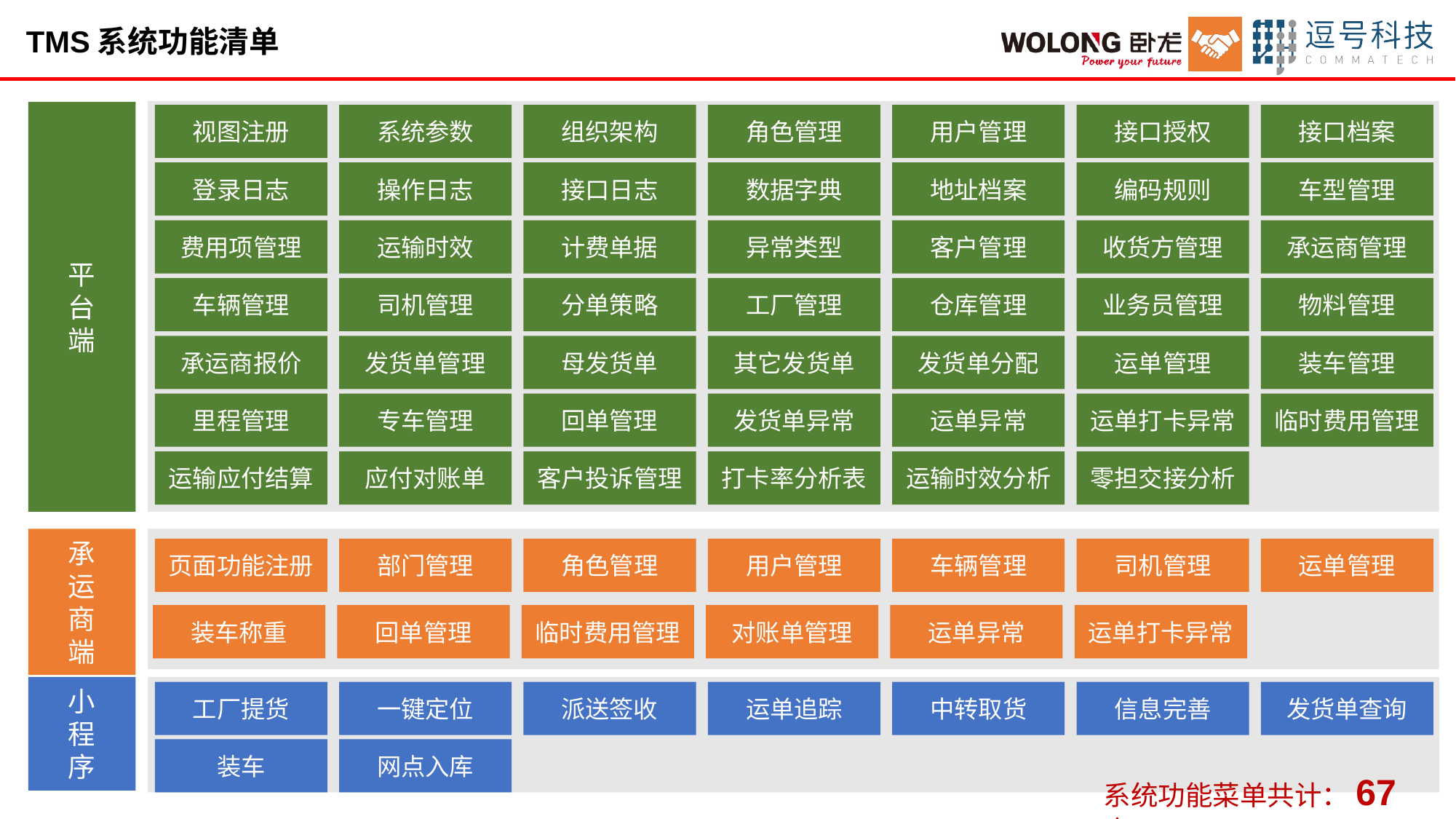

TMS系统功能清单程碑

平
台
端
视图注册
系统参数
组织架构
角色管理
用户管理
接口授权
接口档案
登录日志
操作日志
接口日志
数据字典
地址档案
编码规则
车型管理
费用项管理
运输时效
计费单据
异常类型
客户管理
收货方管理
承运商管理
车辆管理
司机管理
分单策略
工厂管理
仓库管理
业务员管理
物料管理
承运商报价
发货单管理
母发货单
其它发货单
发货单分配
运单管理
装车管理
里程管理
专车管理
回单管理
发货单异常
运单异常
运单打卡异常
临时费用管理
运输应付结算
应付对账单
客户投诉管理
打卡率分析表
运输时效分析
零担交接分析

承
运
商
端
页面功能注册
部门管理
角色管理
用户管理
车辆管理
司机管理
运单管理
装车称重
回单管理
临时费用管理
对账单管理
运单异常
运单打卡异常
小
程
序

工厂提货
一键定位
派送签收
运单追踪
中转取货
信息完善
发货单查询
装车
网点入库
系统功能菜单共计：67个